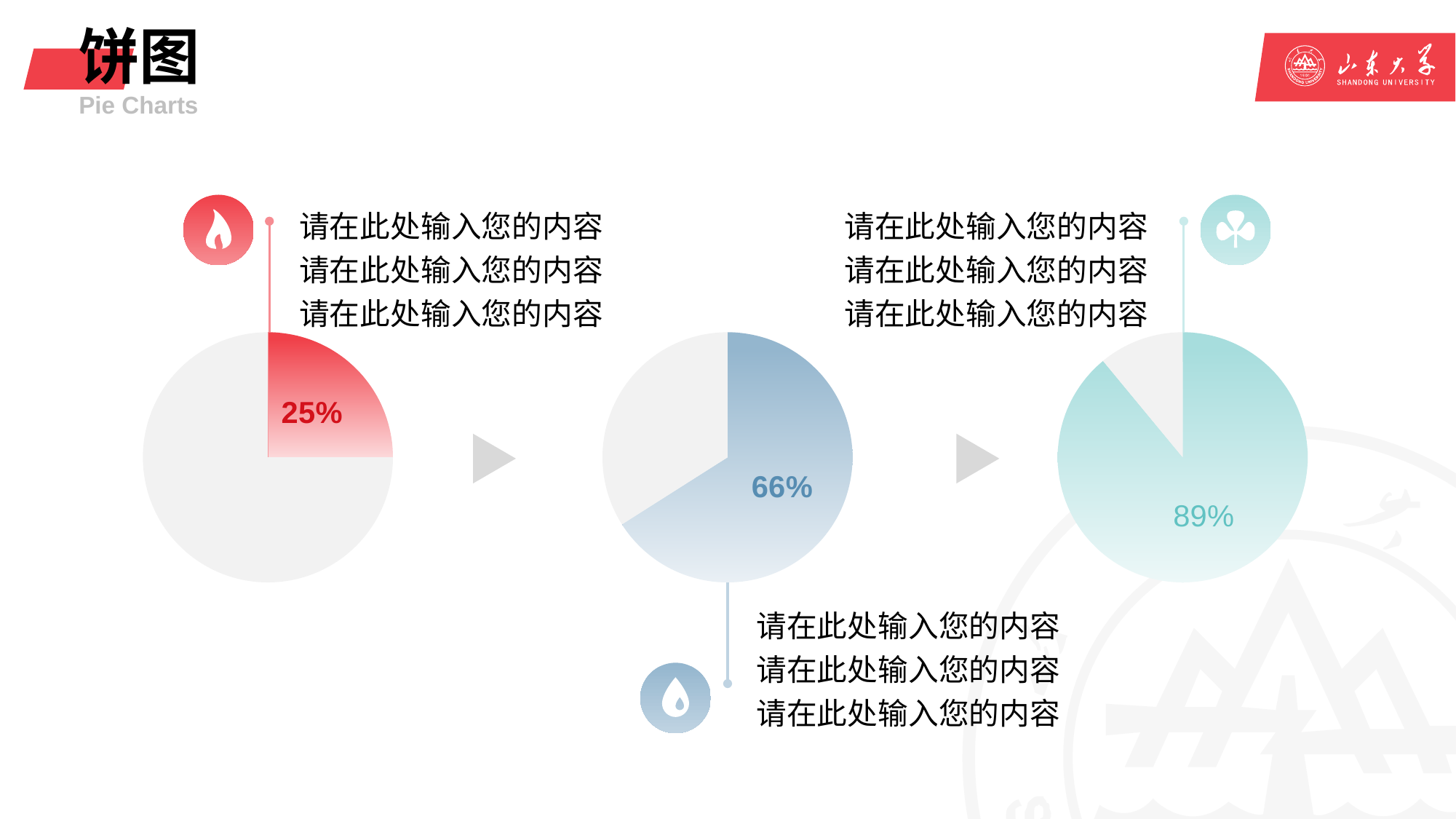

# 饼图
Pie Charts

请在此处输入您的内容
请在此处输入您的内容
请在此处输入您的内容
请在此处输入您的内容
请在此处输入您的内容
请在此处输入您的内容

### Chart

| Category | 销售额 |
|---|---|
| 第一季度 | 25.0 |
| 第二季度 | 75.0 |

### Chart

| Category | 销售额 |
|---|---|
| 第一季度 | 66.0 |
| 第二季度 | 34.0 |

### Chart

| Category | 销售额 |
|---|---|
| 第一季度 | 89.0 |
| 第二季度 | 11.0 |

请在此处输入您的内容
请在此处输入您的内容
请在此处输入您的内容